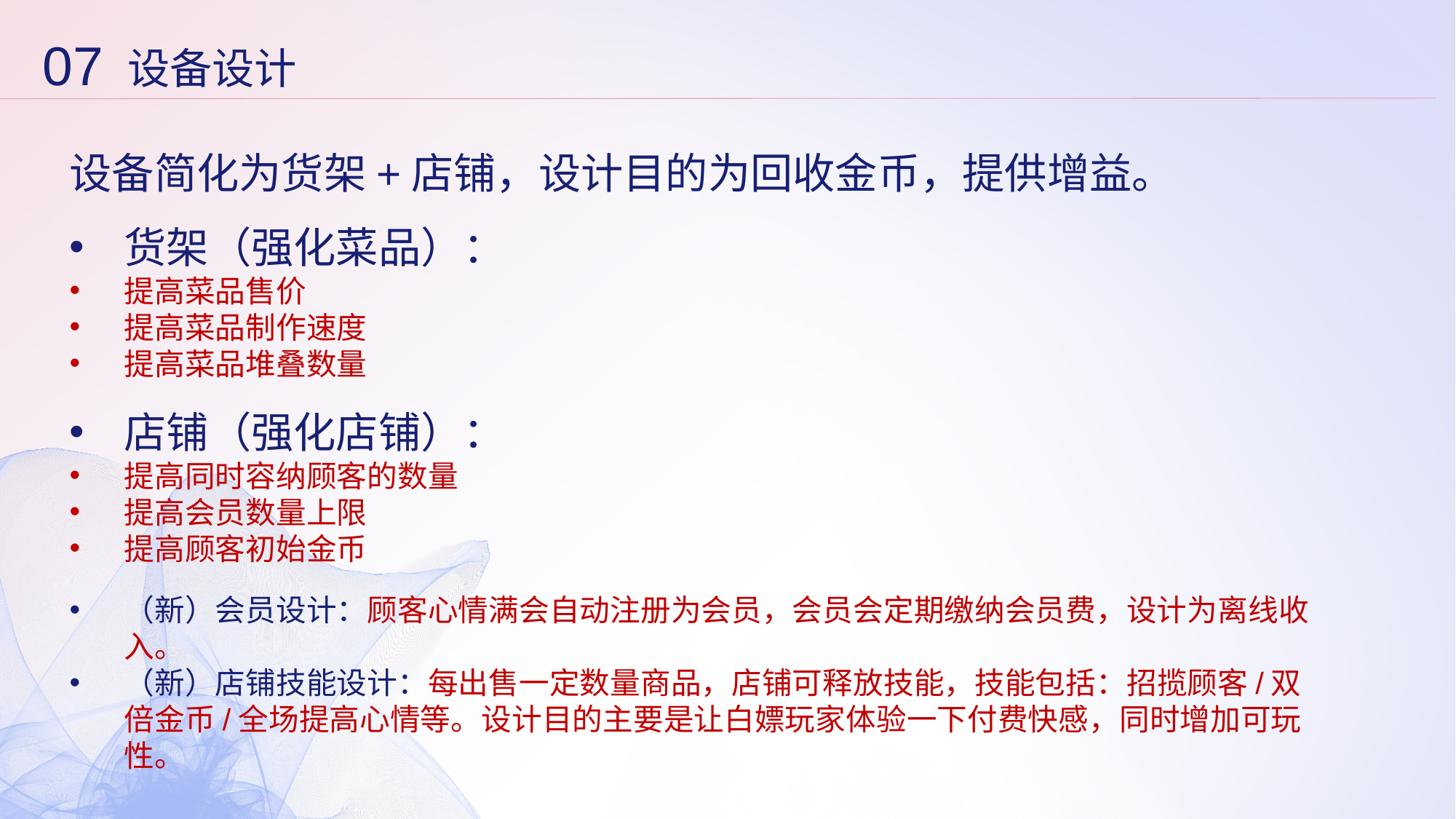

07
设备设计
设备简化为货架+店铺，设计目的为回收金币，提供增益。
货架（强化菜品）：
提高菜品售价
提高菜品制作速度
提高菜品堆叠数量
店铺（强化店铺）：
提高同时容纳顾客的数量
提高会员数量上限
提高顾客初始金币
（新）会员设计：顾客心情满会自动注册为会员，会员会定期缴纳会员费，设计为离线收入。
（新）店铺技能设计：每出售一定数量商品，店铺可释放技能，技能包括：招揽顾客/双倍金币/全场提高心情等。设计目的主要是让白嫖玩家体验一下付费快感，同时增加可玩性。